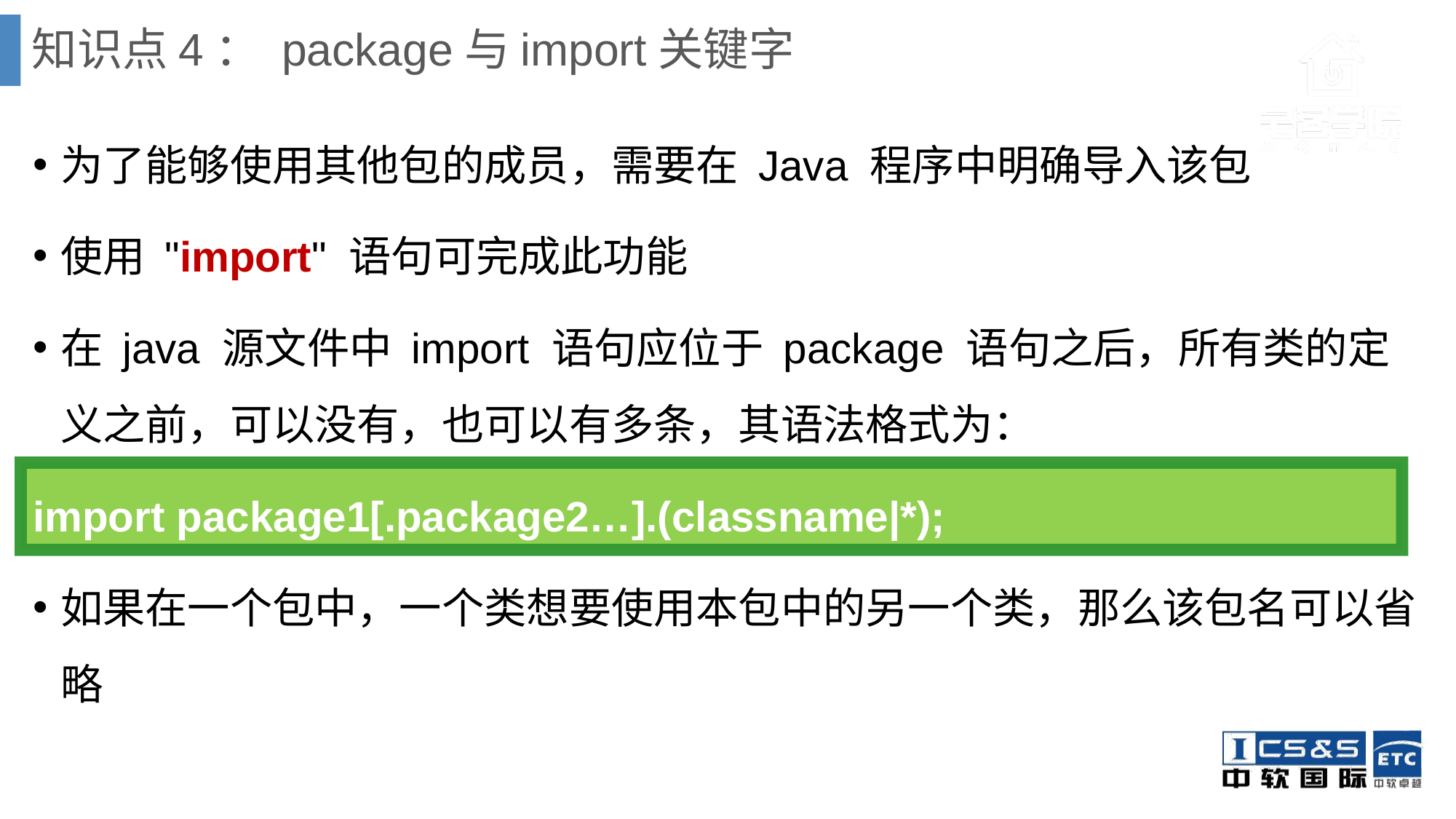

# 知识点4： package与import关键字
为了能够使用其他包的成员，需要在 Java 程序中明确导入该包
使用 "import" 语句可完成此功能
在 java 源文件中 import 语句应位于 package 语句之后，所有类的定义之前，可以没有，也可以有多条，其语法格式为：
import package1[.package2…].(classname|*);
如果在一个包中，一个类想要使用本包中的另一个类，那么该包名可以省略